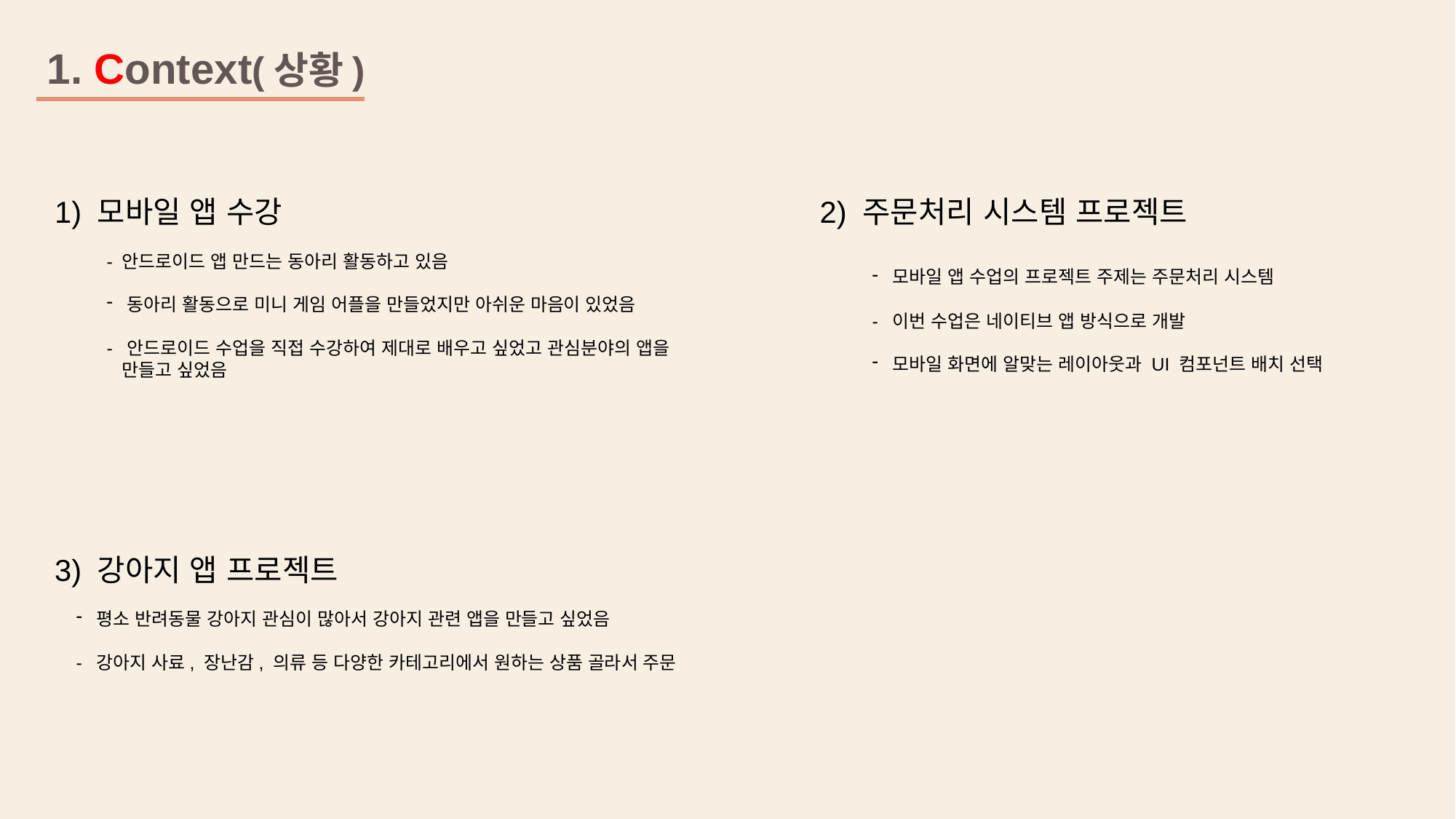

1. Context(상황)
1) 모바일 앱 수강
2) 주문처리 시스템 프로젝트
- 안드로이드 앱 만드는 동아리 활동하고 있음

동아리 활동으로 미니 게임 어플을 만들었지만 아쉬운 마음이 있었음

-  안드로이드 수업을 직접 수강하여 제대로 배우고 싶었고 관심분야의 앱을
   만들고 싶었음
모바일 앱 수업의 프로젝트 주제는 주문처리 시스템

-  이번 수업은 네이티브 앱 방식으로 개발

모바일 화면에 알맞는 레이아웃과 UI 컴포넌트 배치 선택

3) 강아지 앱 프로젝트
평소 반려동물 강아지 관심이 많아서 강아지 관련 앱을 만들고 싶었음

-  강아지 사료, 장난감, 의류 등 다양한 카테고리에서 원하는 상품 골라서 주문